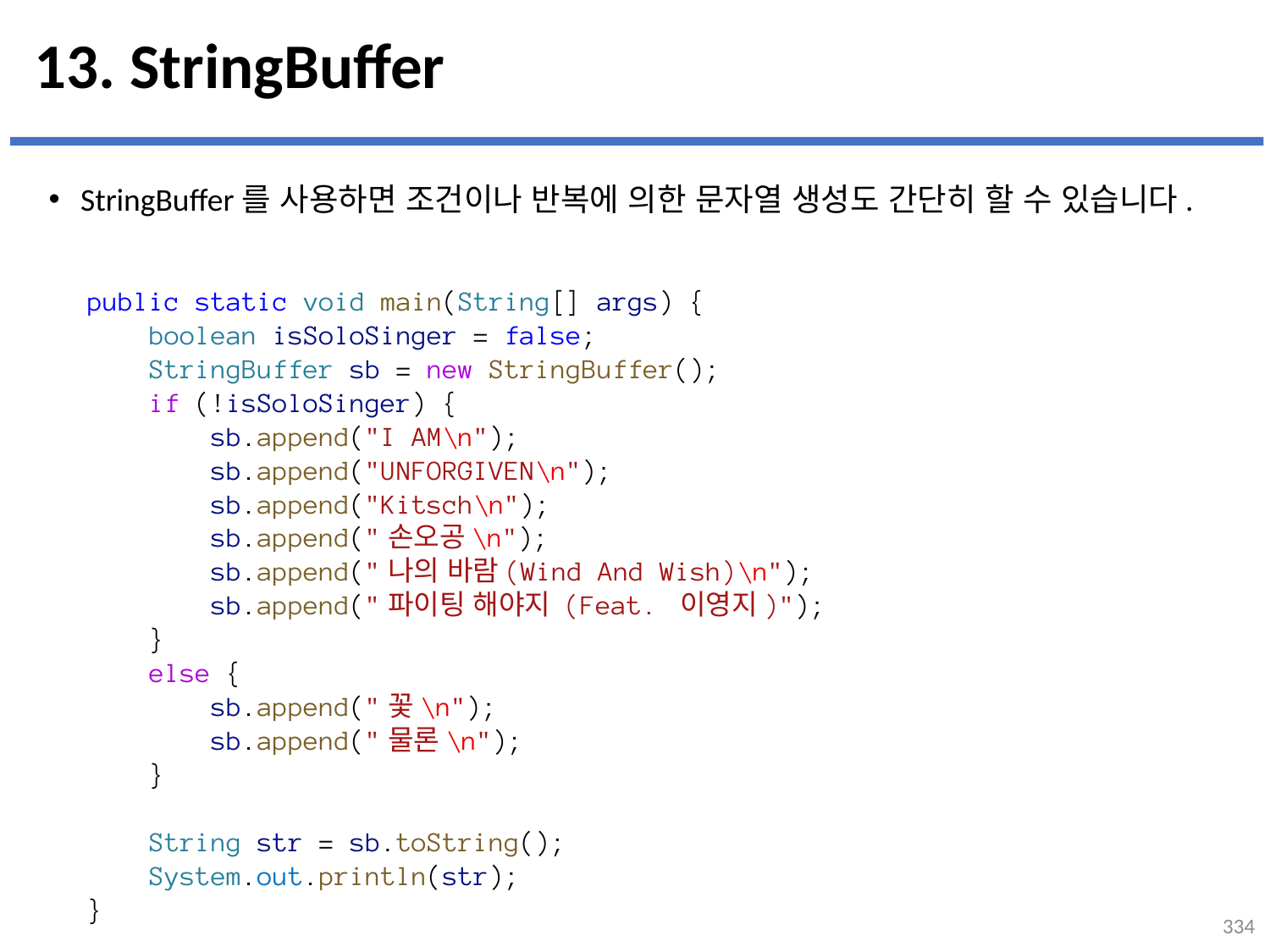

# 13. StringBuffer
StringBuffer를 사용하면 조건이나 반복에 의한 문자열 생성도 간단히 할 수 있습니다.
...

설명
public static void main(String[] args) {
    boolean isSoloSinger = false;
    StringBuffer sb = new StringBuffer();
    if (!isSoloSinger) {
        sb.append("I AM\n");
        sb.append("UNFORGIVEN\n");
        sb.append("Kitsch\n");
        sb.append("손오공\n");
        sb.append("나의 바람(Wind And Wish)\n");
        sb.append("파이팅 해야지 (Feat. 이영지)");
    }
    else {
        sb.append("꽃\n");
        sb.append("물론\n");
    }

    String str = sb.toString();
    System.out.println(str);
}
334